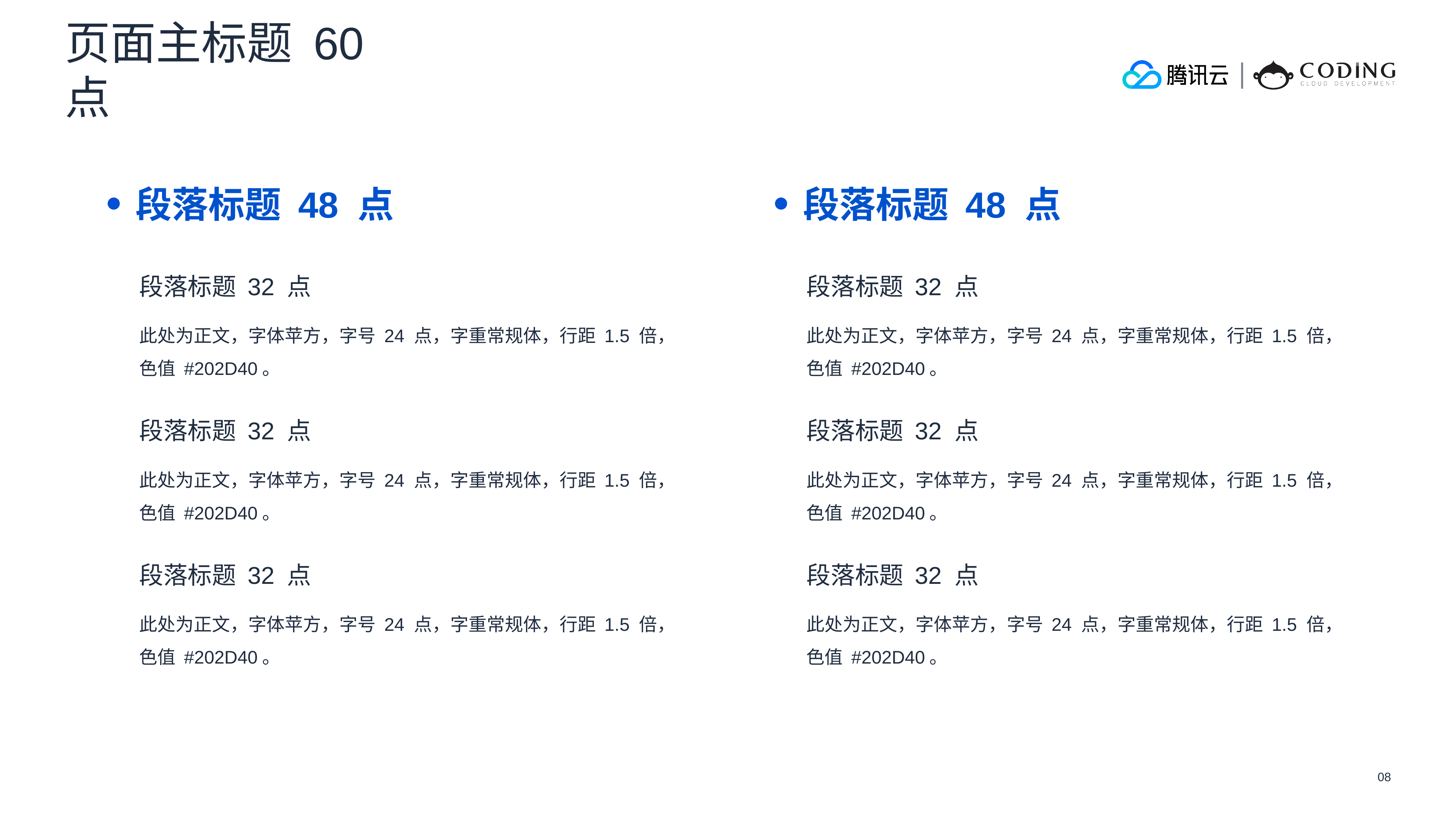

页面主标题 60 点
段落标题 48 点
段落标题 48 点

段落标题 32 点
段落标题 32 点
此处为正文，字体苹方，字号 24 点，字重常规体，行距 1.5 倍，色值 #202D40。
此处为正文，字体苹方，字号 24 点，字重常规体，行距 1.5 倍，色值 #202D40。
段落标题 32 点
段落标题 32 点
此处为正文，字体苹方，字号 24 点，字重常规体，行距 1.5 倍，色值 #202D40。
此处为正文，字体苹方，字号 24 点，字重常规体，行距 1.5 倍，色值 #202D40。
段落标题 32 点
段落标题 32 点
此处为正文，字体苹方，字号 24 点，字重常规体，行距 1.5 倍，色值 #202D40。
此处为正文，字体苹方，字号 24 点，字重常规体，行距 1.5 倍，色值 #202D40。
08